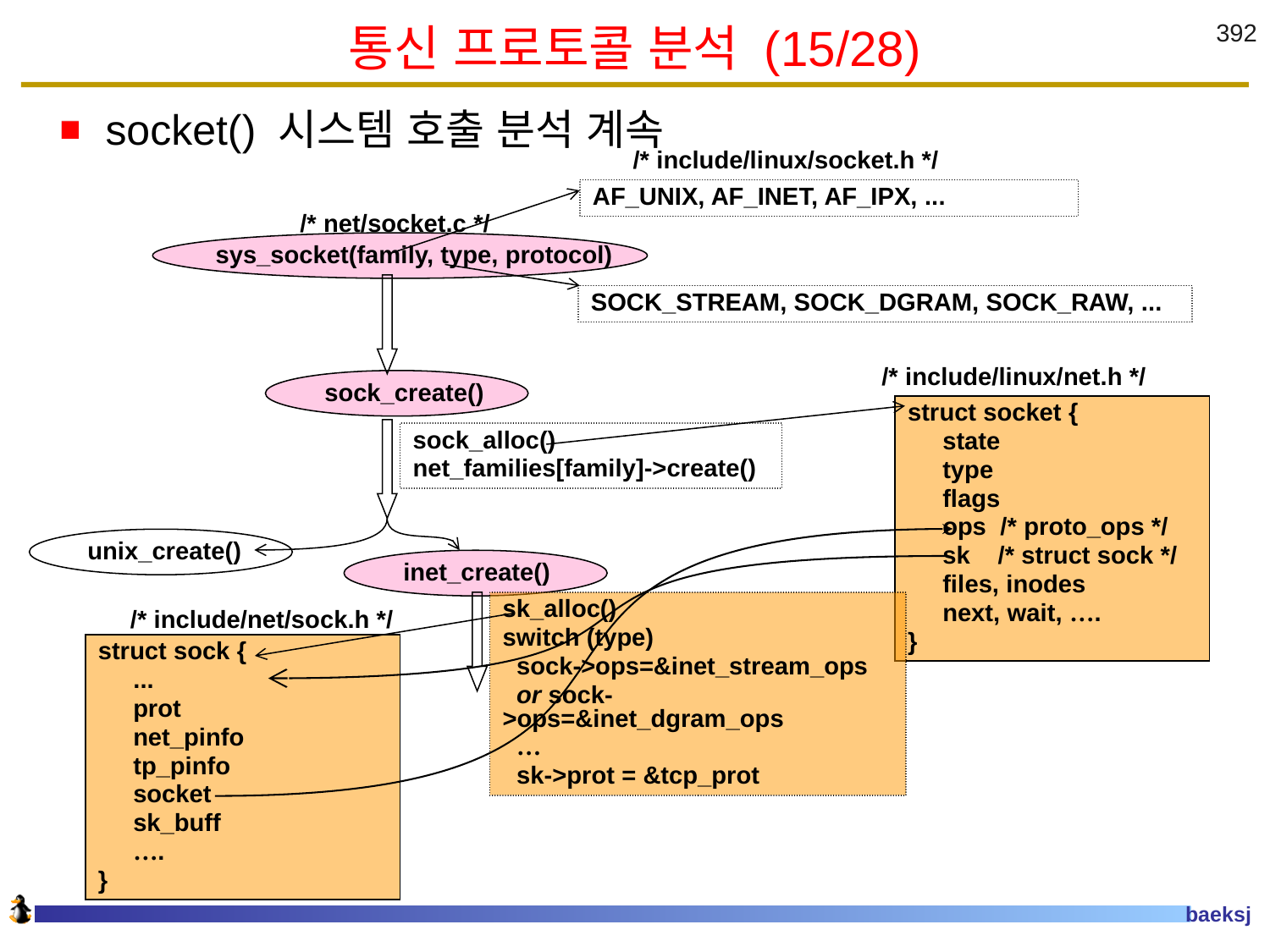

# 통신 프로토콜 분석 (15/28)
392
socket() 시스템 호출 분석 계속
        /* include/linux/socket.h */
AF_UNIX, AF_INET, AF_IPX, ...

        /* net/socket.c */
   sys_socket(family, type, protocol)

SOCK_STREAM, SOCK_DGRAM, SOCK_RAW, ...
        /* include/linux/net.h */
     sock_create()

struct socket {
     state
     type
     flags
     ops  /* proto_ops */
     sk    /* struct sock */
     files, inodes
     next, wait, ….
}

sock_alloc()
net_families[family]->create()
     unix_create()

     inet_create()

sk_alloc()
switch (type)
  sock->ops=&inet_stream_ops
  or sock->ops=&inet_dgram_ops
  …
  sk->prot = &tcp_prot
        /* include/net/sock.h */

struct sock {
     ...
     prot
     net_pinfo
     tp_pinfo
     socket
     sk_buff
     ….
}